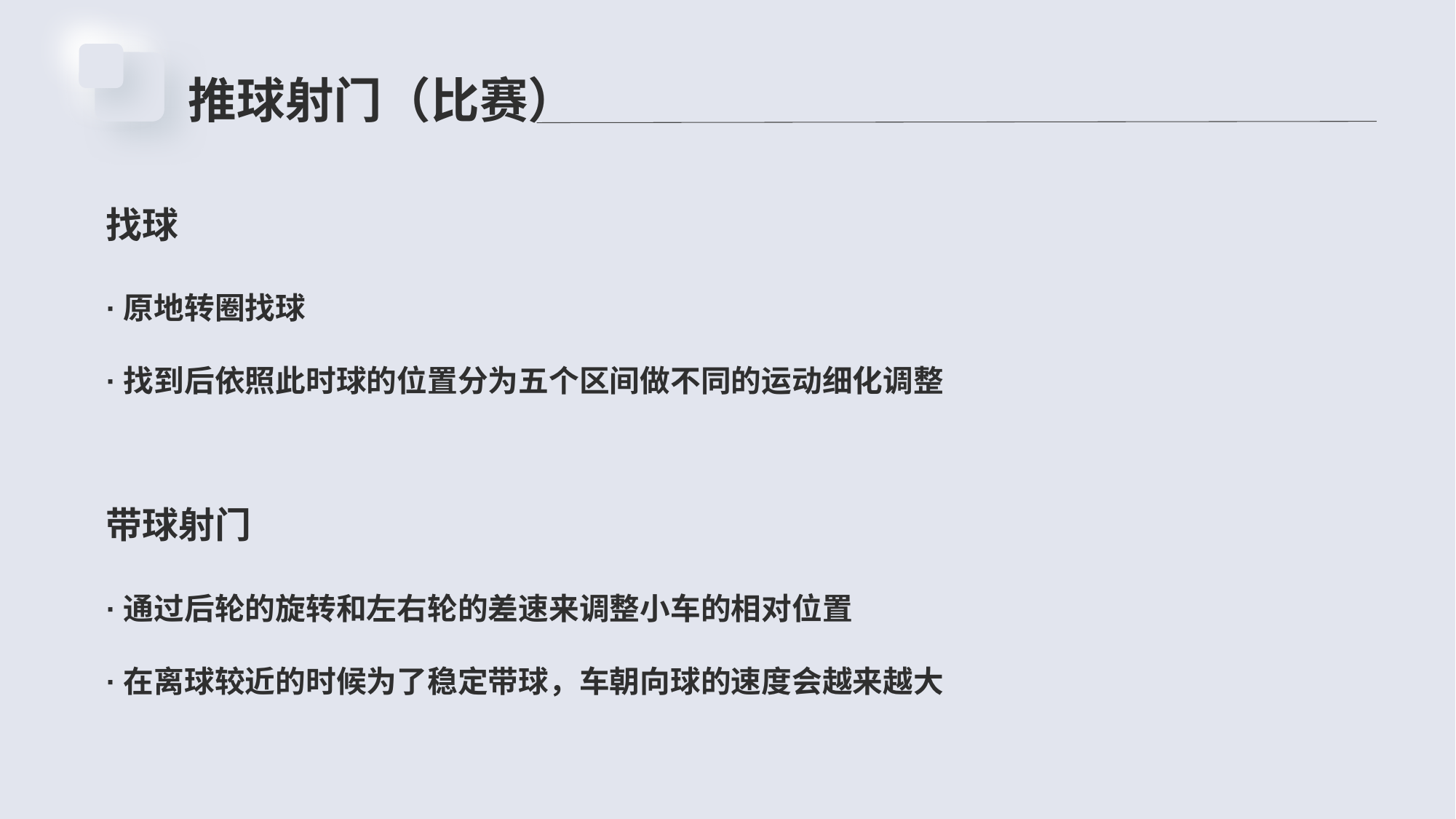

推球射门（比赛）
找球

·原地转圈找球

·找到后依照此时球的位置分为五个区间做不同的运动细化调整

带球射门

·通过后轮的旋转和左右轮的差速来调整小车的相对位置

·在离球较近的时候为了稳定带球，车朝向球的速度会越来越大